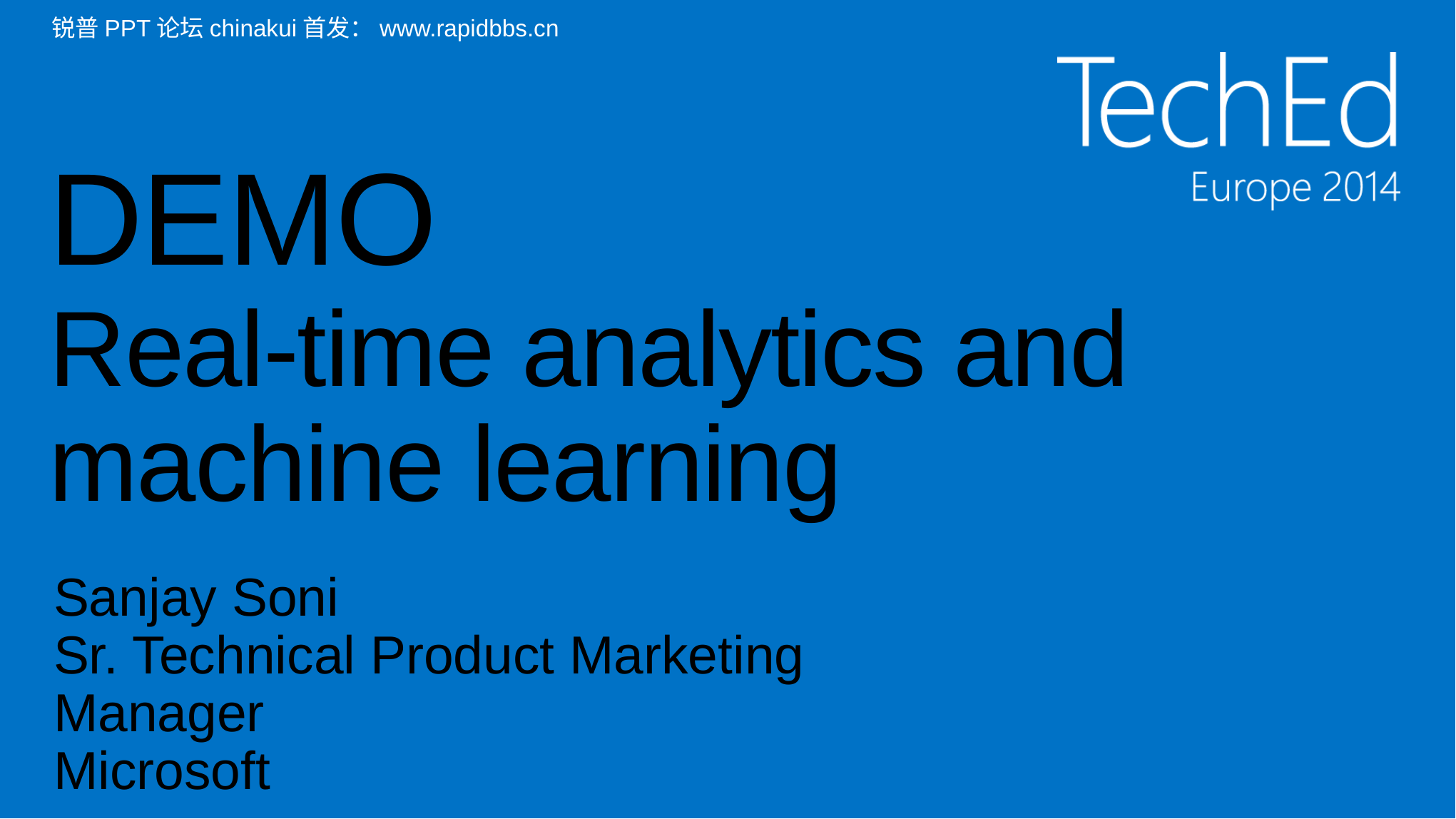

锐普PPT论坛chinakui首发：www.rapidbbs.cn
# DEMO Real-time analytics and machine learning
Sanjay Soni
Sr. Technical Product Marketing Manager
Microsoft